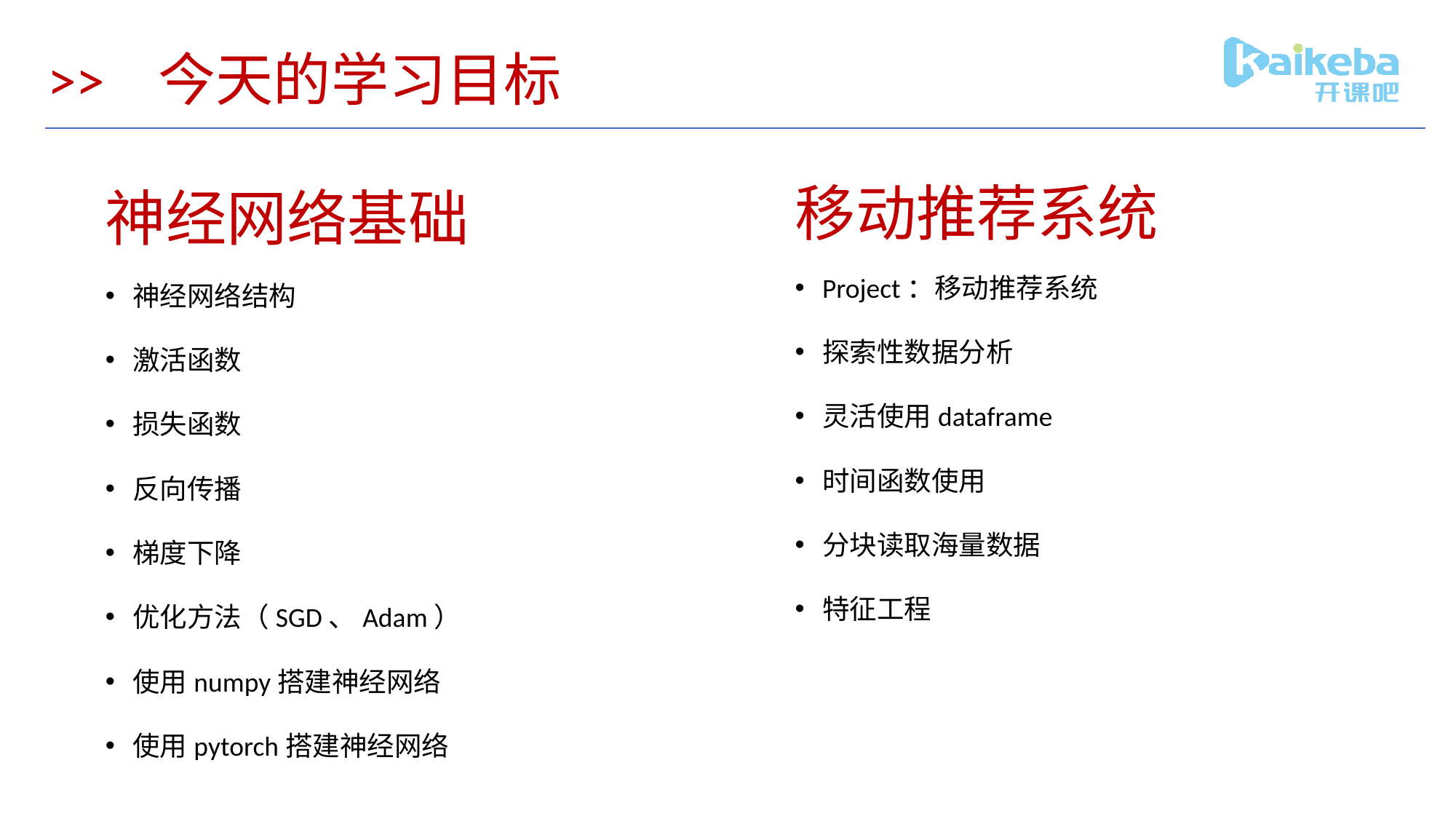

# >>   今天的学习目标
移动推荐系统
神经网络基础
Project：移动推荐系统
探索性数据分析
灵活使用dataframe
时间函数使用
分块读取海量数据
特征工程

神经网络结构
激活函数
损失函数
反向传播
梯度下降
优化方法（SGD、Adam）
使用numpy搭建神经网络
使用pytorch搭建神经网络